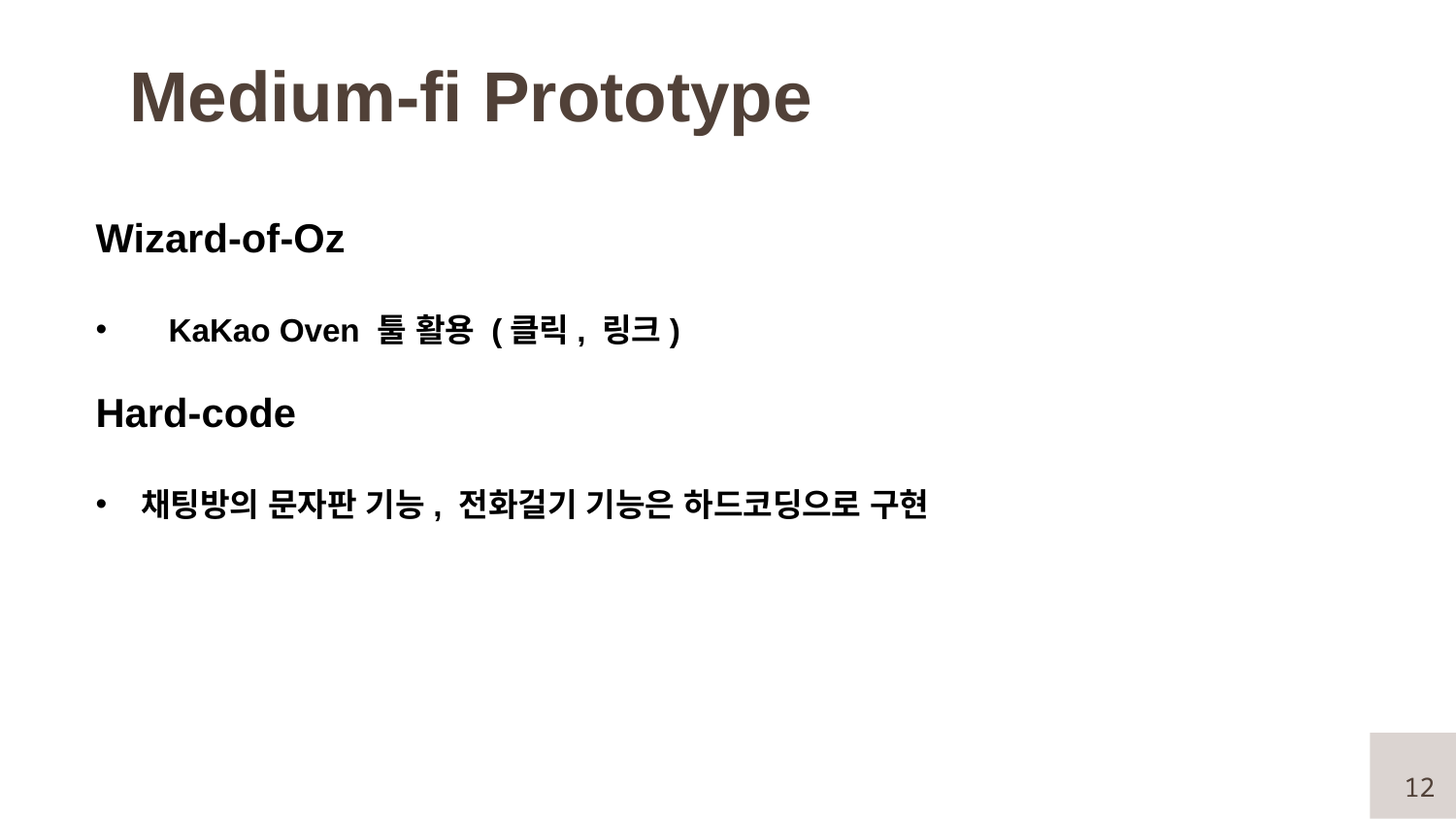

# Medium-fi Prototype
Wizard-of-Oz

KaKao Oven 툴 활용 (클릭, 링크)

Hard-code

채팅방의 문자판 기능, 전화걸기 기능은 하드코딩으로 구현

12